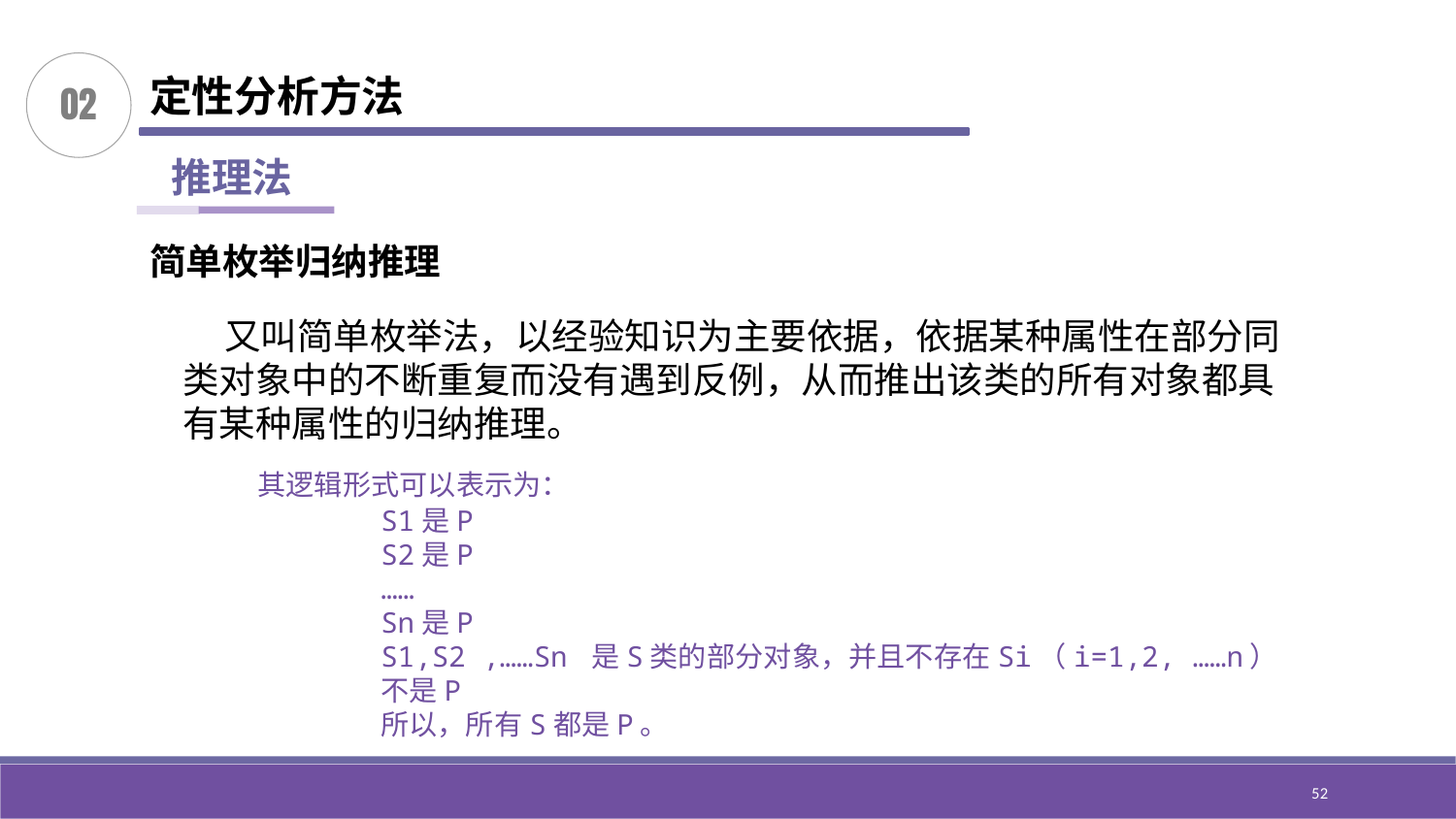

02
定性分析方法

推理法

简单枚举归纳推理
    又叫简单枚举法，以经验知识为主要依据，依据某种属性在部分同类对象中的不断重复而没有遇到反例，从而推出该类的所有对象都具有某种属性的归纳推理。
 其逻辑形式可以表示为：
S1是P
S2是P
……
Sn是P
S1,S2 ,……Sn 是S类的部分对象，并且不存在Si（i=1,2, ……n）不是P
所以，所有S都是P。
52